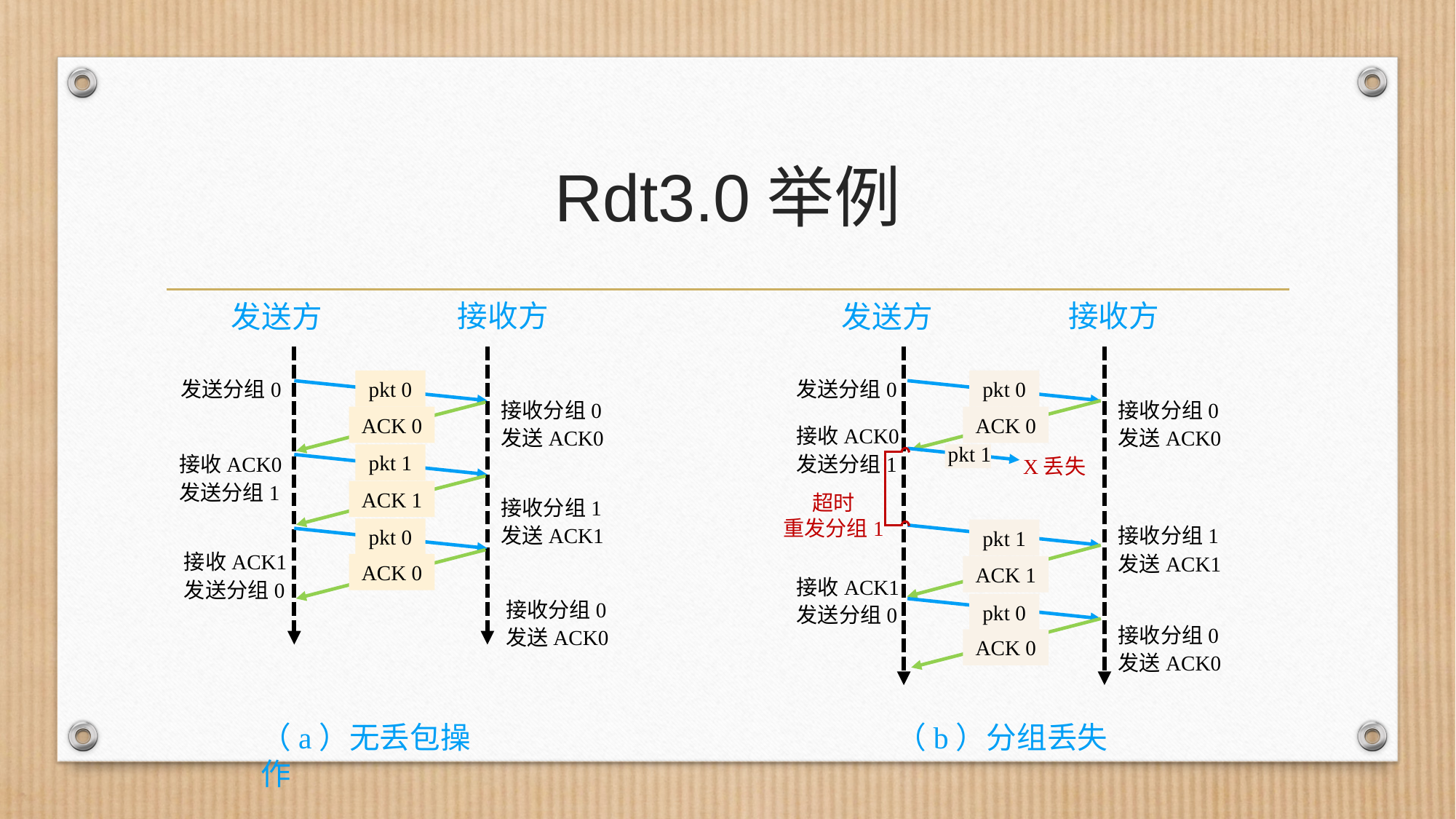

# Rdt3.0举例
接收方
接收方
发送方
发送方
发送分组0
发送分组0
pkt 0
pkt 0
接收分组0
接收分组0
ACK 0
ACK 0
接收ACK0
发送ACK0
发送ACK0
pkt 1

pkt 1
接收ACK0
发送分组1
X丢失

发送分组1
ACK 1
超时
重发分组1
接收分组1
发送ACK1
接收分组1
pkt 0
pkt 1
接收ACK1
发送ACK1
ACK 0
ACK 1
接收ACK1
发送分组0
接收分组0
pkt 0
发送分组0
接收分组0
发送ACK0
ACK 0
发送ACK0
（a）无丢包操作
（b）分组丢失